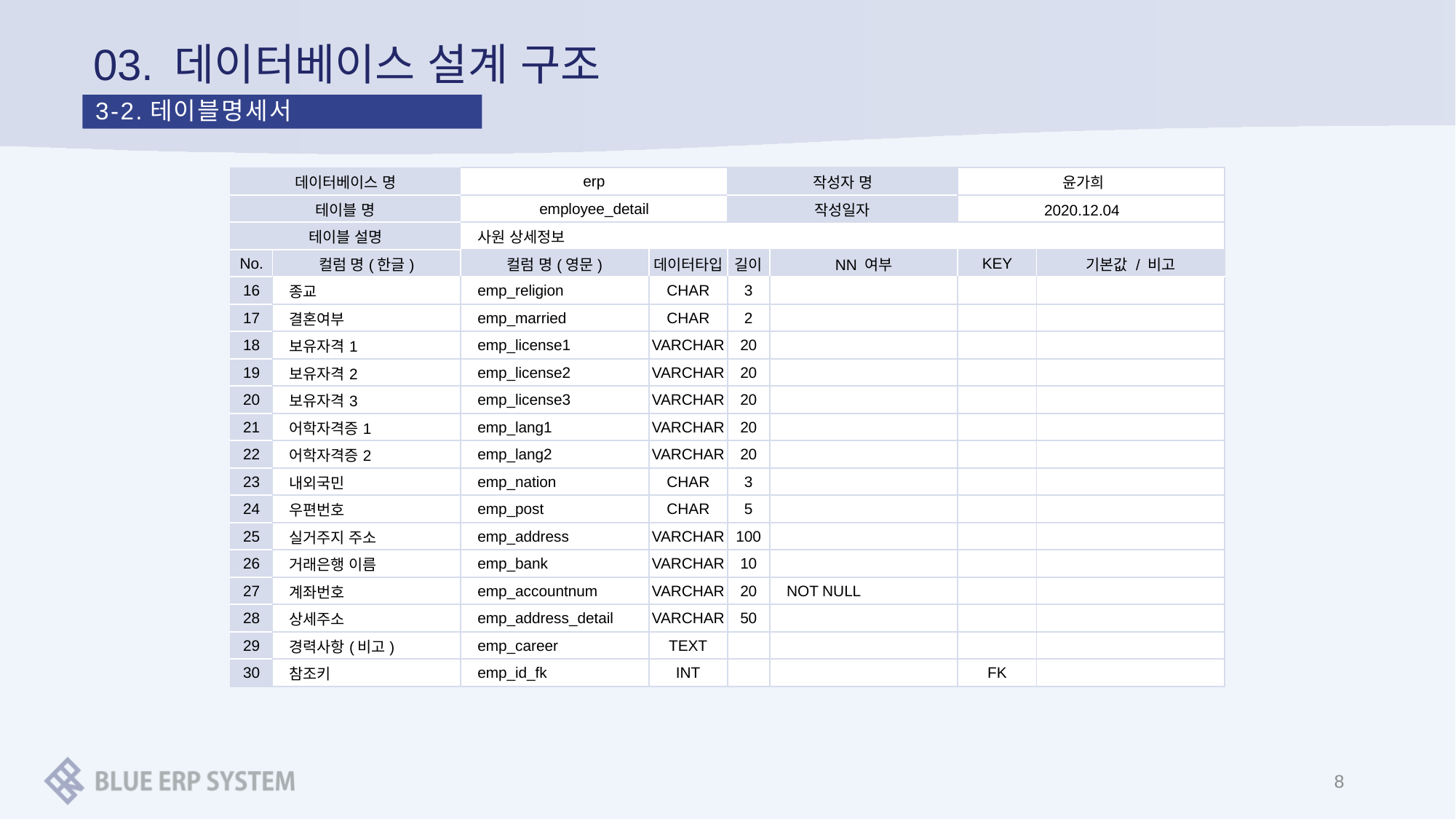

# 03. 데이터베이스 설계 구조
3-2.테이블명세서
| 데이터베이스 명 |  | erp |  | 작성자 명 |  | 윤가희 |  |
| --- | --- | --- | --- | --- | --- | --- | --- |
| 테이블 명 |  | employee\_detail |  | 작성일자 |  | 2020.12.04 |  |
| 테이블 설명 |  | 사원 상세정보 |  |  |  |  |  |
| No. | 컬럼 명(한글) | 컬럼 명(영문) | 데이터타입 | 길이 | NN 여부 | KEY | 기본값 / 비고 |
| 16 | 종교 | emp\_religion | CHAR | 3 |  |  |  |
| 17 | 결혼여부 | emp\_married | CHAR | 2 |  |  |  |
| 18 | 보유자격1 | emp\_license1 | VARCHAR | 20 |  |  |  |
| 19 | 보유자격2 | emp\_license2 | VARCHAR | 20 |  |  |  |
| 20 | 보유자격3 | emp\_license3 | VARCHAR | 20 |  |  |  |
| 21 | 어학자격증1 | emp\_lang1 | VARCHAR | 20 |  |  |  |
| 22 | 어학자격증2 | emp\_lang2 | VARCHAR | 20 |  |  |  |
| 23 | 내외국민 | emp\_nation | CHAR | 3 |  |  |  |
| 24 | 우편번호 | emp\_post | CHAR | 5 |  |  |  |
| 25 | 실거주지 주소 | emp\_address | VARCHAR | 100 |  |  |  |
| 26 | 거래은행 이름 | emp\_bank | VARCHAR | 10 |  |  |  |
| 27 | 계좌번호 | emp\_accountnum | VARCHAR | 20 | NOT NULL |  |  |
| 28 | 상세주소 | emp\_address\_detail | VARCHAR | 50 |  |  |  |
| 29 | 경력사항(비고) | emp\_career | TEXT |  |  |  |  |
| 30 | 참조키 | emp\_id\_fk | INT |  |  | FK |  |
8